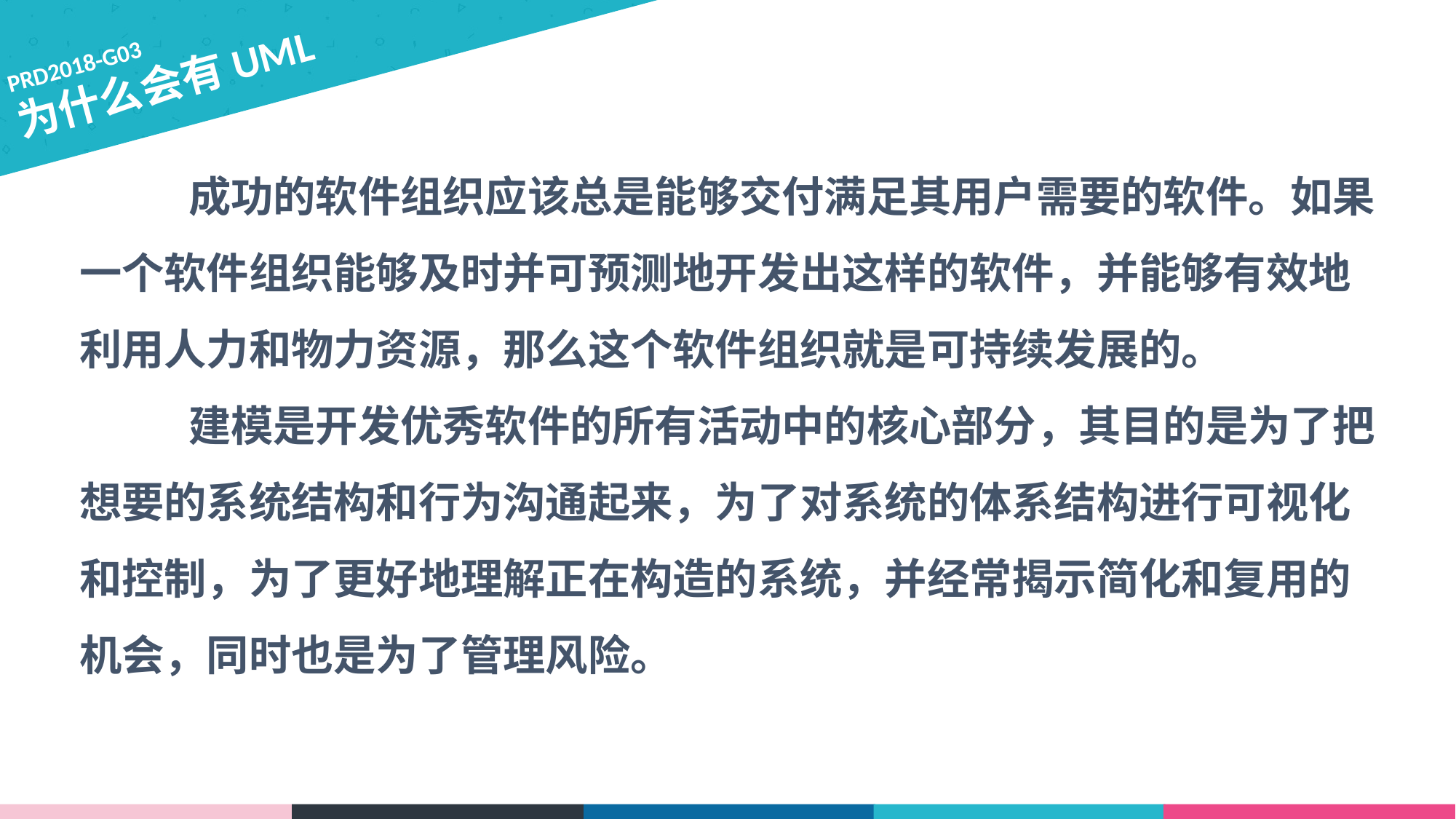

PRD2018-G03
为什么会有UML
	成功的软件组织应该总是能够交付满足其用户需要的软件。如果一个软件组织能够及时并可预测地开发出这样的软件，并能够有效地利用人力和物力资源，那么这个软件组织就是可持续发展的。
	建模是开发优秀软件的所有活动中的核心部分，其目的是为了把想要的系统结构和行为沟通起来，为了对系统的体系结构进行可视化和控制，为了更好地理解正在构造的系统，并经常揭示简化和复用的机会，同时也是为了管理风险。